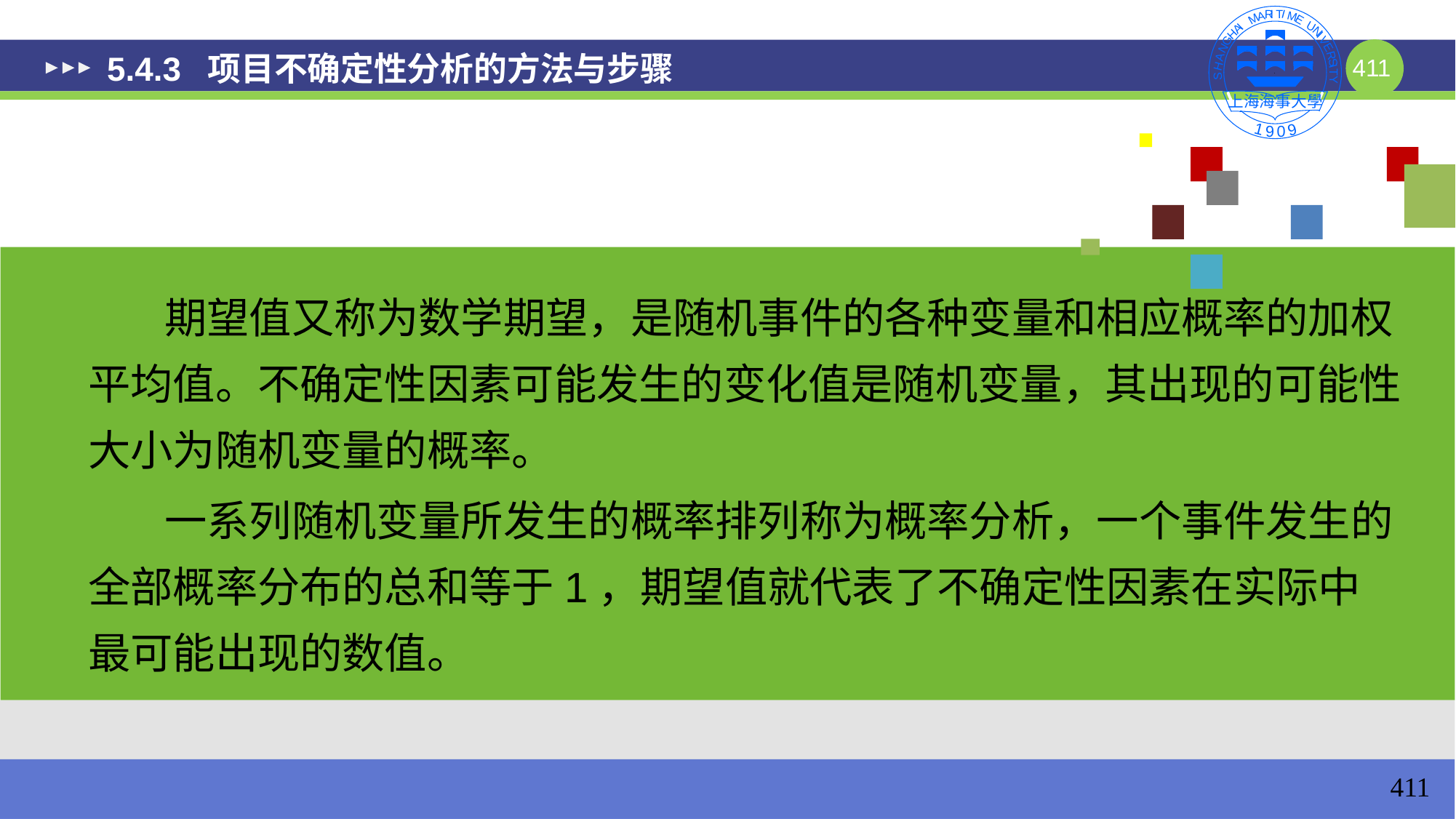

# 5.4.3  项目不确定性分析的方法与步骤

       期望值又称为数学期望，是随机事件的各种变量和相应概率的加权平均值。不确定性因素可能发生的变化值是随机变量，其出现的可能性大小为随机变量的概率。
       一系列随机变量所发生的概率排列称为概率分析，一个事件发生的全部概率分布的总和等于1，期望值就代表了不确定性因素在实际中最可能出现的数值。

411
411